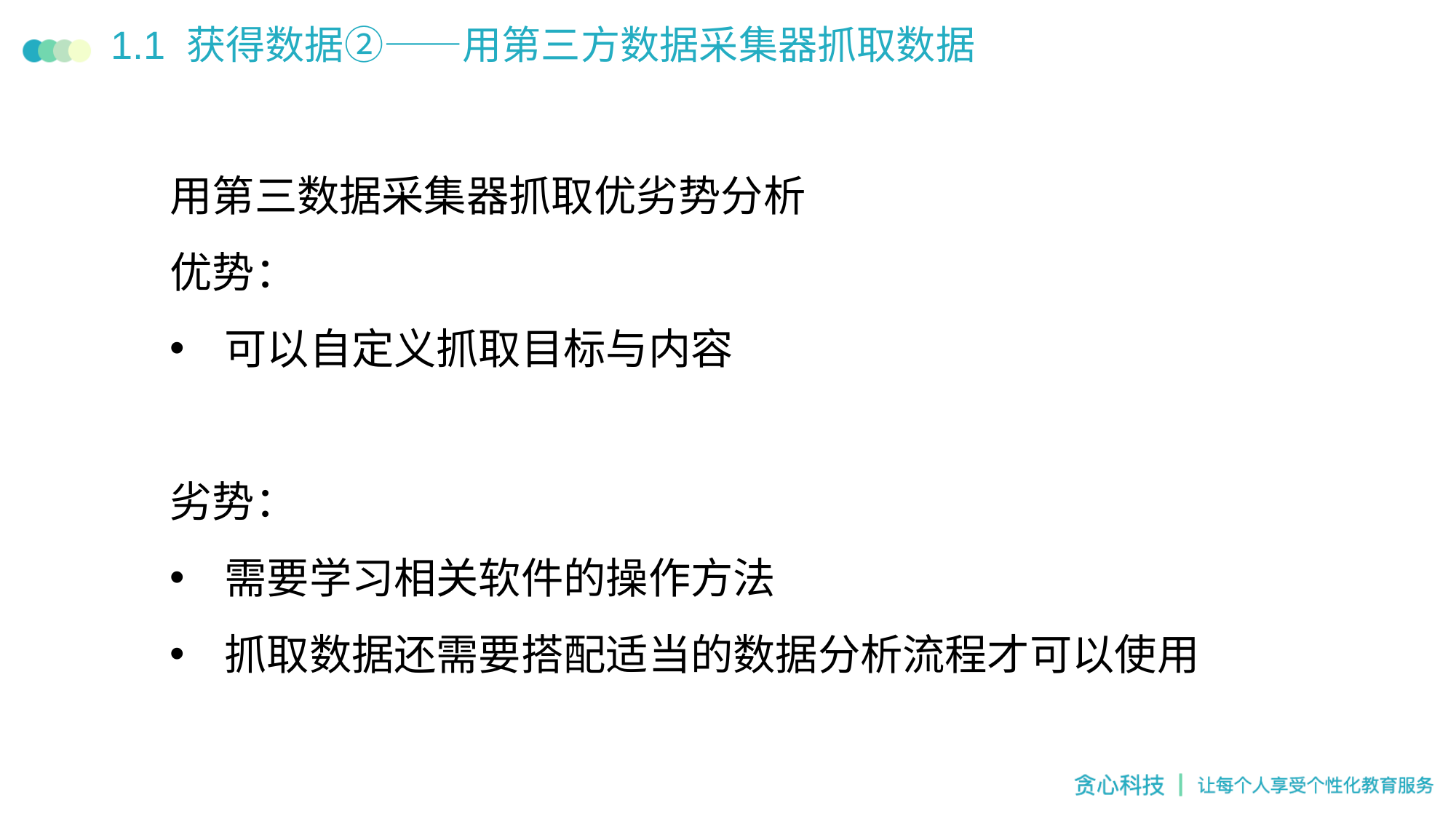

# 1.1 获得数据②——用第三方数据采集器抓取数据
用第三数据采集器抓取优劣势分析
优势：
可以自定义抓取目标与内容

劣势：
需要学习相关软件的操作方法
抓取数据还需要搭配适当的数据分析流程才可以使用